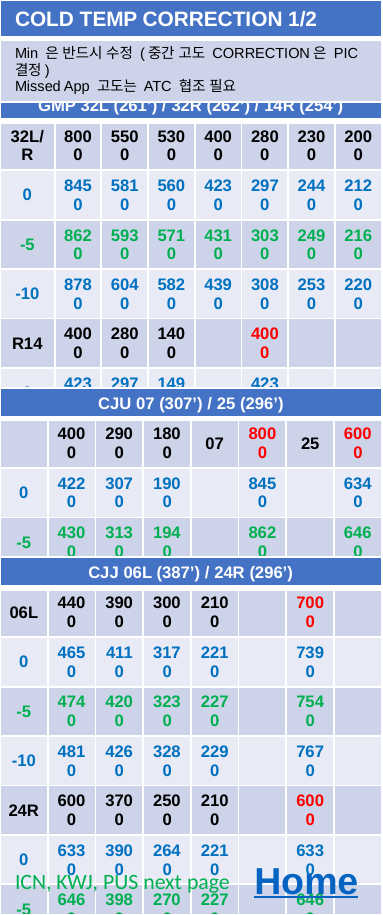

| COLD TEMP CORRECTION 1/2 |
| --- |
| Min 은 반드시 수정 (중간 고도 CORRECTION은 PIC 결정) Missed App 고도는 ATC 협조 필요 |
| GMP 32L (261’) / 32R (262’) / 14R (254’) |  |  |  |  |  |  |  |
| --- | --- | --- | --- | --- | --- | --- | --- |
| 32L/R | 8000 | 5500 | 5300 | 4000 | 2800 | 2300 | 2000 |
| 0 | 8450 | 5810 | 5600 | 4230 | 2970 | 2440 | 2120 |
| -5 | 8620 | 5930 | 5710 | 4310 | 3030 | 2490 | 2160 |
| -10 | 8780 | 6040 | 5820 | 4390 | 3080 | 2530 | 2200 |
| R14 | 4000 | 2800 | 1400 |  | 4000 |  |  |
| 0 | 4230 | 2970 | 1490 |  | 4230 |  |  |
| -5 | 4310 | 3030 | 1520 |  | 4310 |  |  |
| -10 | 4390 | 3080 | 1540 |  | 4390 |  |  |
| CJU 07 (307’) / 25 (296’) |  |  |  |  |  |  |  |
| --- | --- | --- | --- | --- | --- | --- | --- |
|  | 4000 | 2900 | 1800 | 07 | 8000 | 25 | 6000 |
| 0 | 4220 | 3070 | 1900 |  | 8450 |  | 6340 |
| -5 | 4300 | 3130 | 1940 |  | 8620 |  | 6460 |
| -10 | 4380 | 3180 | 1970 |  | 8780 |  | 6590 |
| CJJ 06L (387’) / 24R (296’) |  |  |  |  |  |  |  |
| --- | --- | --- | --- | --- | --- | --- | --- |
| 06L | 4400 | 3900 | 3000 | 2100 |  | 7000 |  |
| 0 | 4650 | 4110 | 3170 | 2210 |  | 7390 |  |
| -5 | 4740 | 4200 | 3230 | 2270 |  | 7540 |  |
| -10 | 4810 | 4260 | 3280 | 2290 |  | 7670 |  |
| 24R | 6000 | 3700 | 2500 | 2100 |  | 6000 |  |
| 0 | 6330 | 3900 | 2640 | 2210 |  | 6330 |  |
| -5 | 6460 | 3980 | 2700 | 2270 |  | 6460 |  |
| -10 | 6570 | 4040 | 2730 | 2290 |  | 6570 |  |
Home
ICN, KWJ, PUS next page